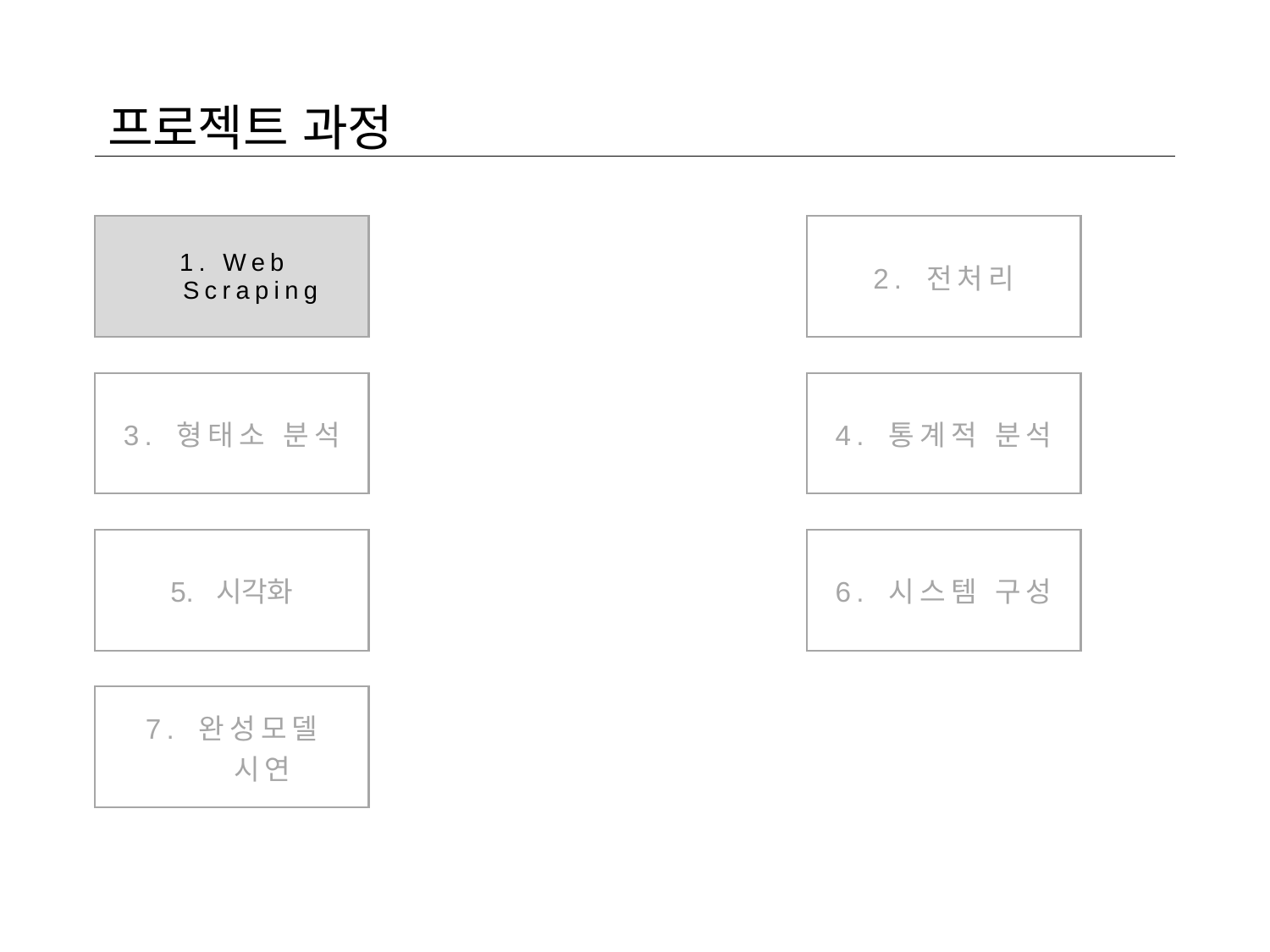

# 프로젝트 과정
1. Web
   Scraping
3. 형태소 분석
4. 통계적 분석
5.  시각화
2. 전처리
7. 완성모델
    시연
6. 시스템 구성